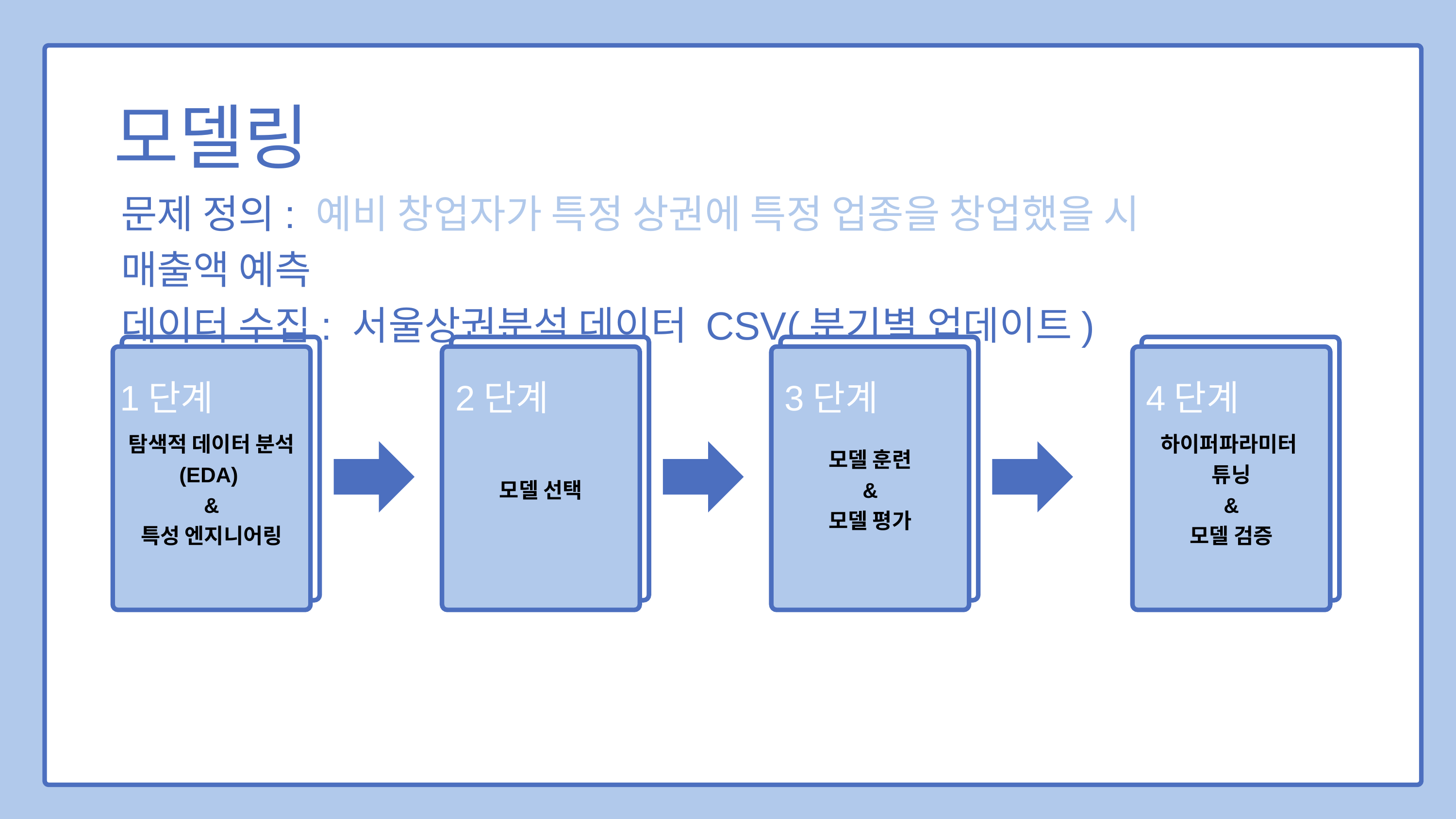

모델링
문제 정의: 예비 창업자가 특정 상권에 특정 업종을 창업했을 시 매출액 예측
데이터 수집: 서울상권분석 데이터 CSV(분기별 업데이트)

1단계
2단계
3단계
4단계
탐색적 데이터 분석 (EDA)
&
특성 엔지니어링
하이퍼파라미터
튜닝
&
모델 검증
모델 훈련
&
모델 평가

모델 선택